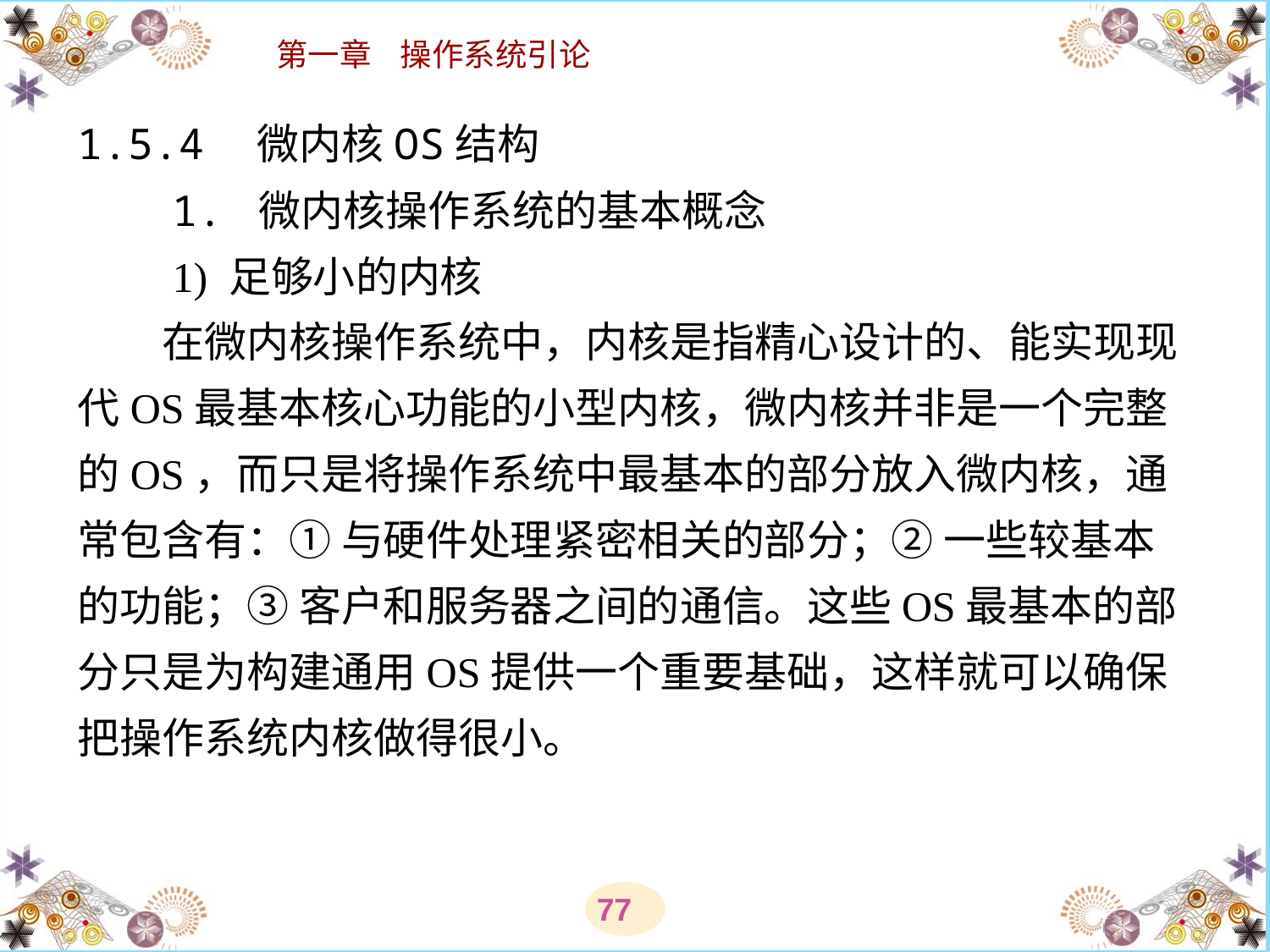

# 1.5.4　微内核OS结构 　　1. 微内核操作系统的基本概念 　　1) 足够小的内核 　　在微内核操作系统中，内核是指精心设计的、能实现现代OS最基本核心功能的小型内核，微内核并非是一个完整的OS，而只是将操作系统中最基本的部分放入微内核，通常包含有：① 与硬件处理紧密相关的部分；② 一些较基本的功能；③ 客户和服务器之间的通信。这些OS最基本的部分只是为构建通用OS提供一个重要基础，这样就可以确保把操作系统内核做得很小。